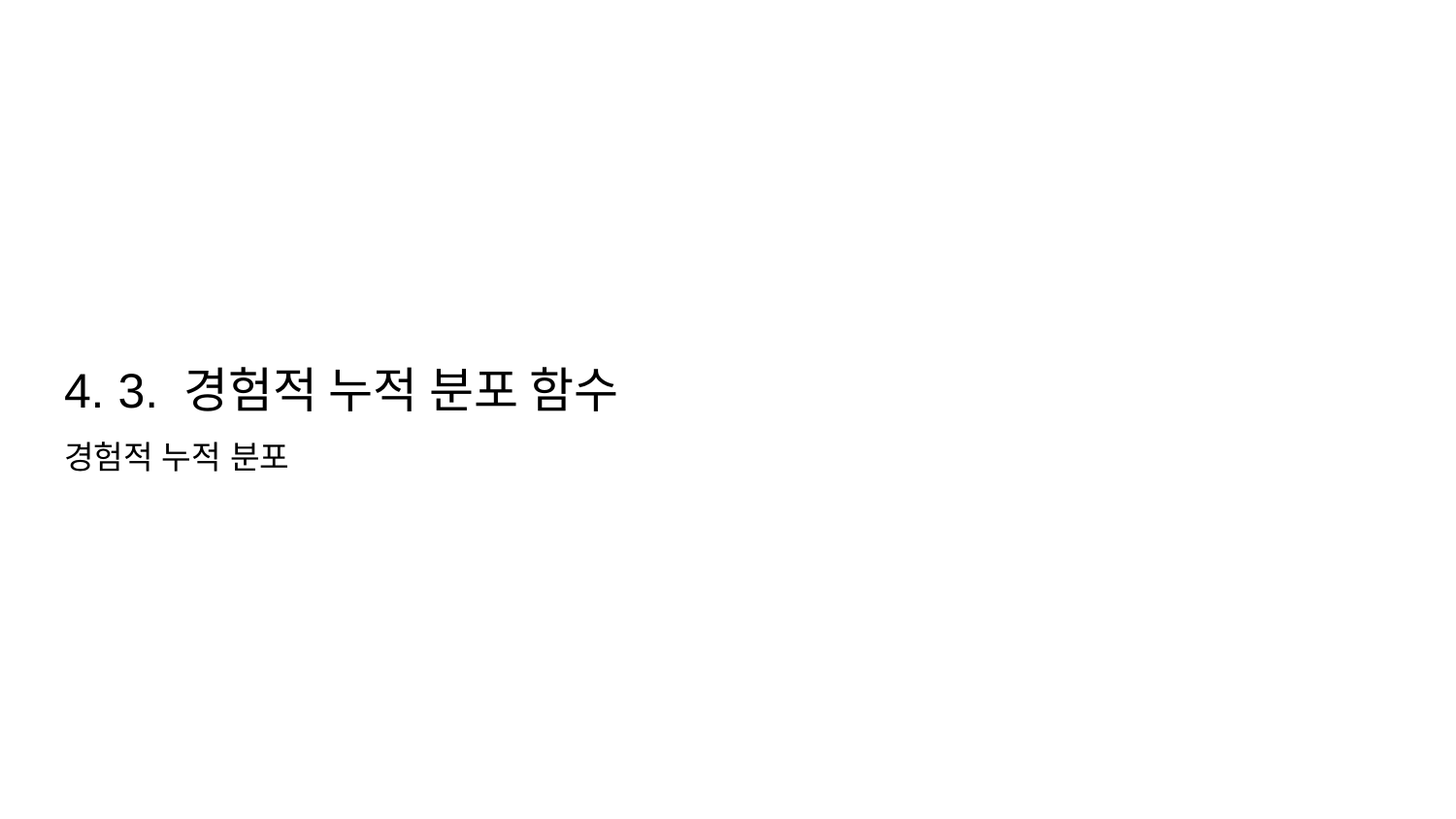

# 4. 3. 경험적 누적 분포 함수
경험적 누적 분포